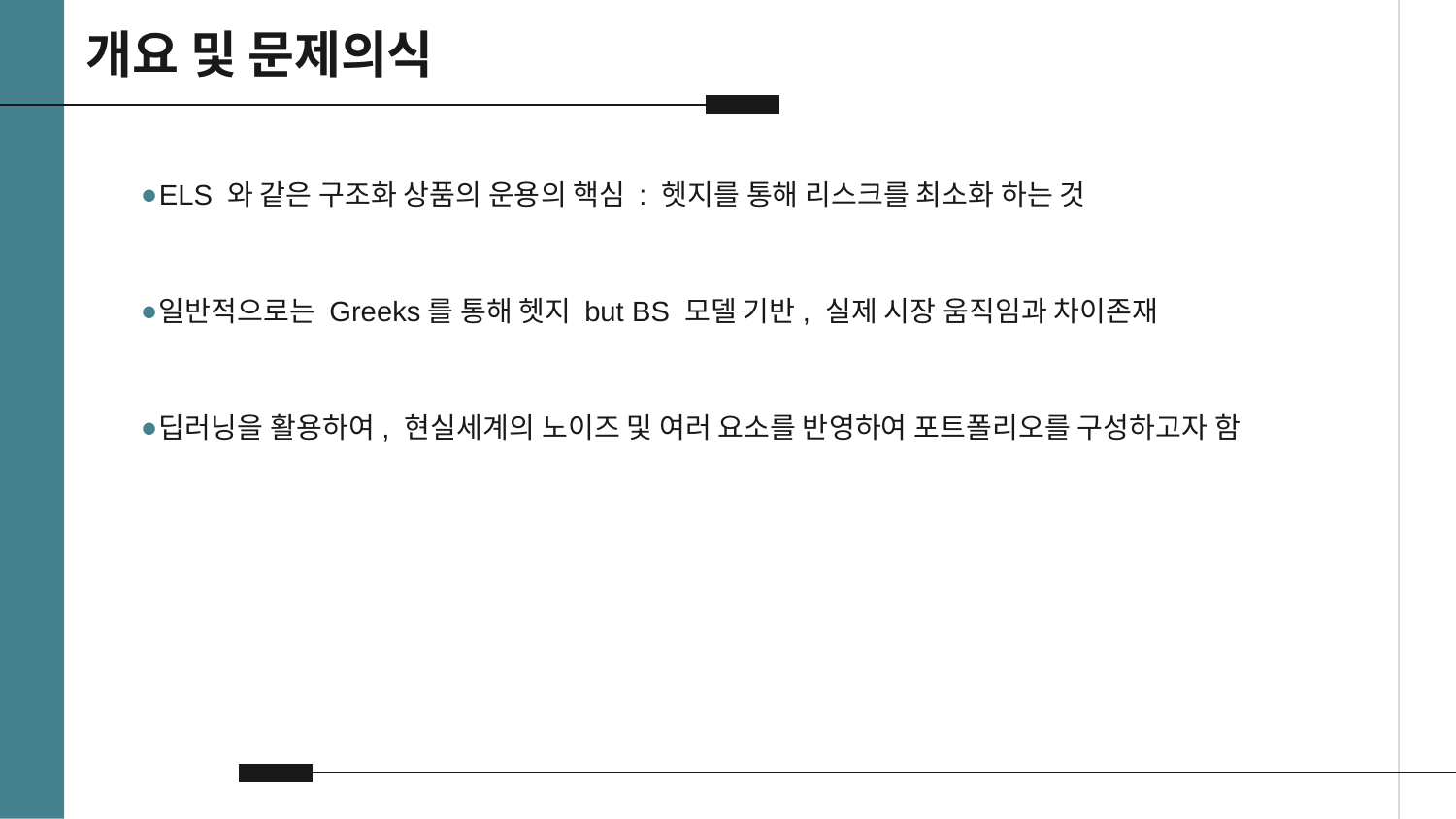

# 개요 및 문제의식
ELS 와 같은 구조화 상품의 운용의 핵심 : 헷지를 통해 리스크를 최소화 하는 것

일반적으로는 Greeks를 통해 헷지 but BS 모델 기반, 실제 시장 움직임과 차이존재

딥러닝을 활용하여, 현실세계의 노이즈 및 여러 요소를 반영하여 포트폴리오를 구성하고자 함